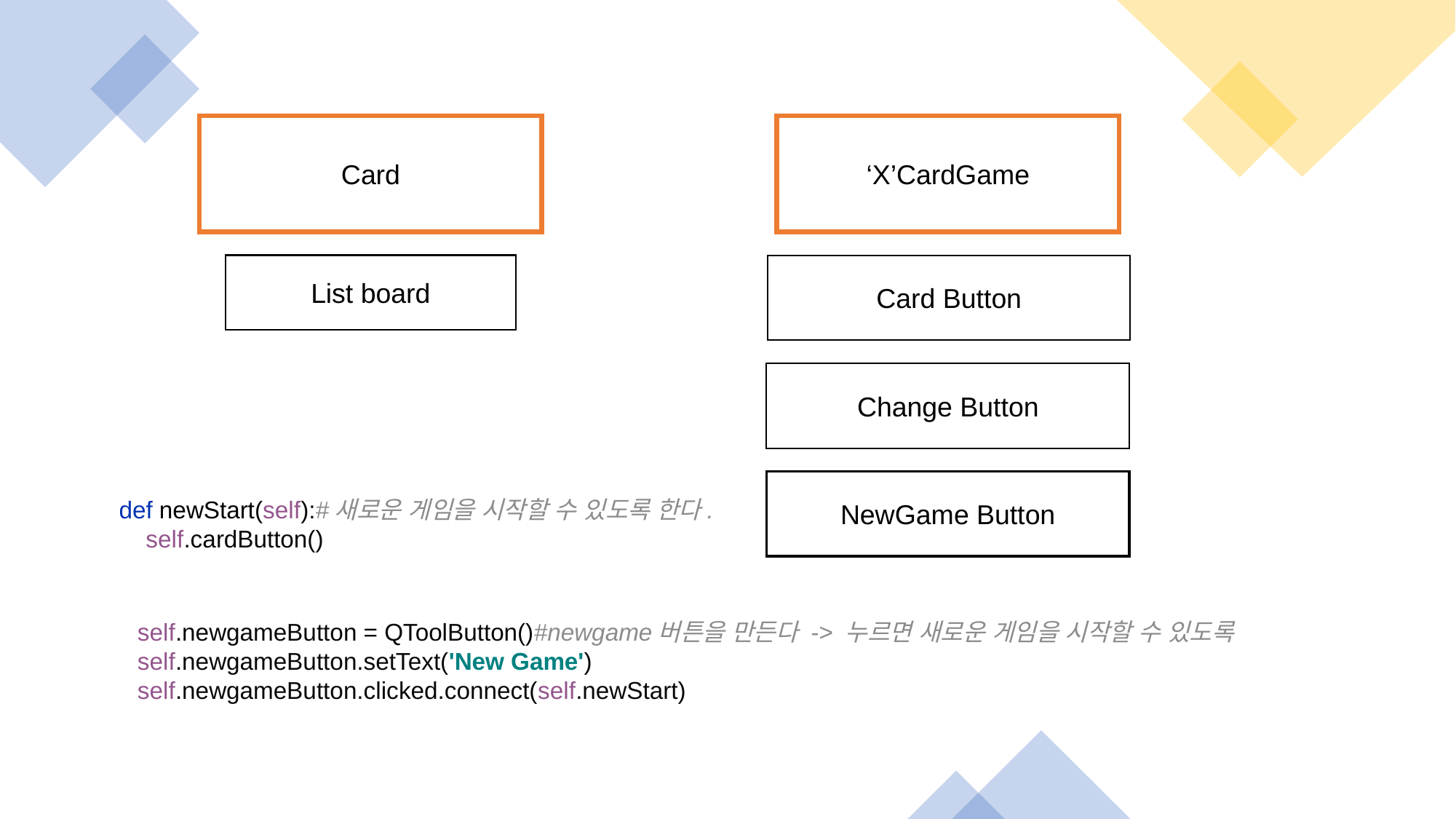

Card
‘X’CardGame
List board
Card Button
Change Button
NewGame Button
def newStart(self):#새로운 게임을 시작할 수 있도록 한다.
    self.cardButton()
self.newgameButton = QToolButton()#newgame버튼을 만든다 -> 누르면 새로운 게임을 시작할 수 있도록
self.newgameButton.setText('New Game')
self.newgameButton.clicked.connect(self.newStart)